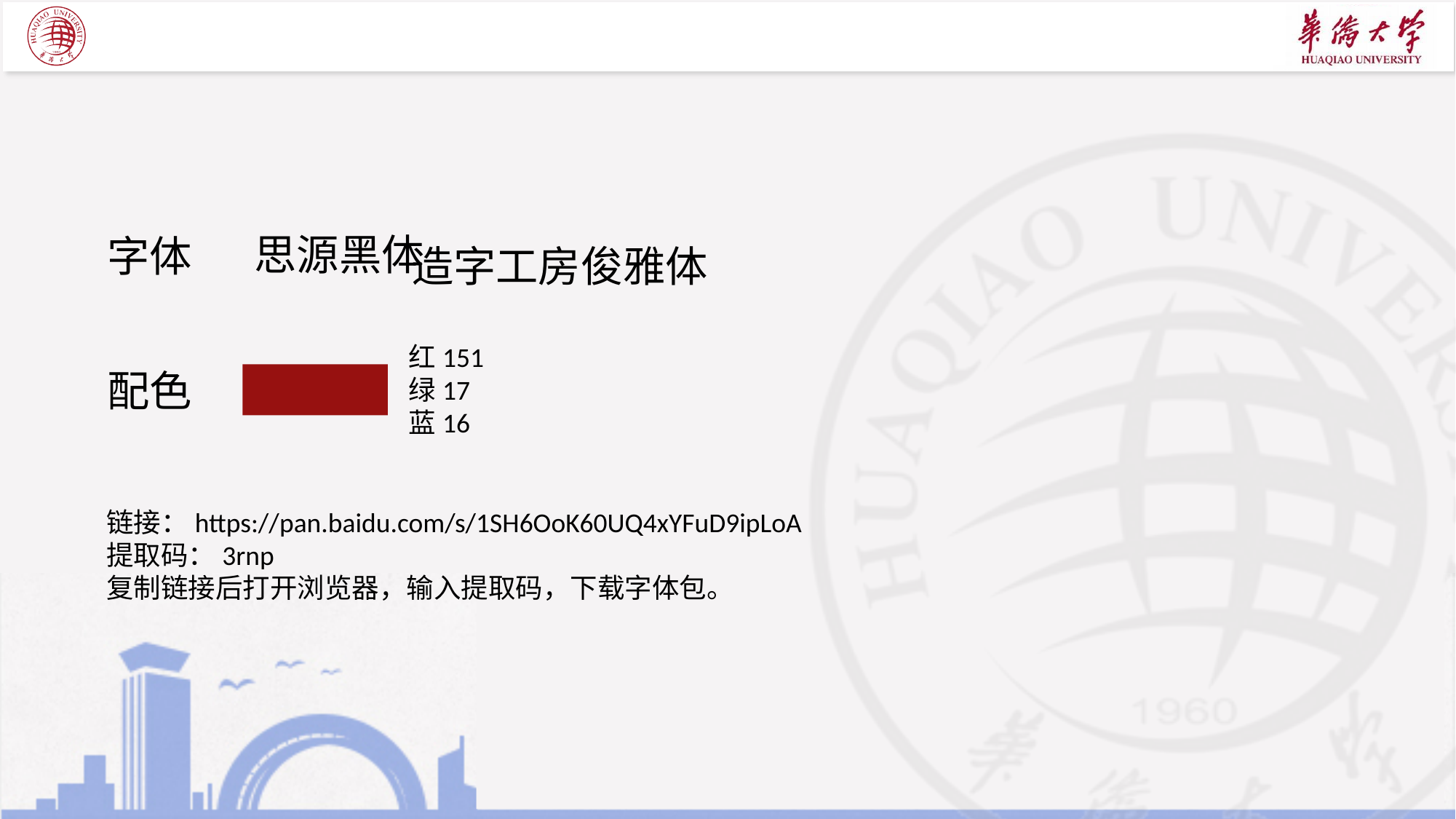

#
思源黑体
字体
造字工房俊雅体
红151
绿17
蓝16
配色

链接：https://pan.baidu.com/s/1SH6OoK60UQ4xYFuD9ipLoA 提取码：3rnp
复制链接后打开浏览器，输入提取码，下载字体包。